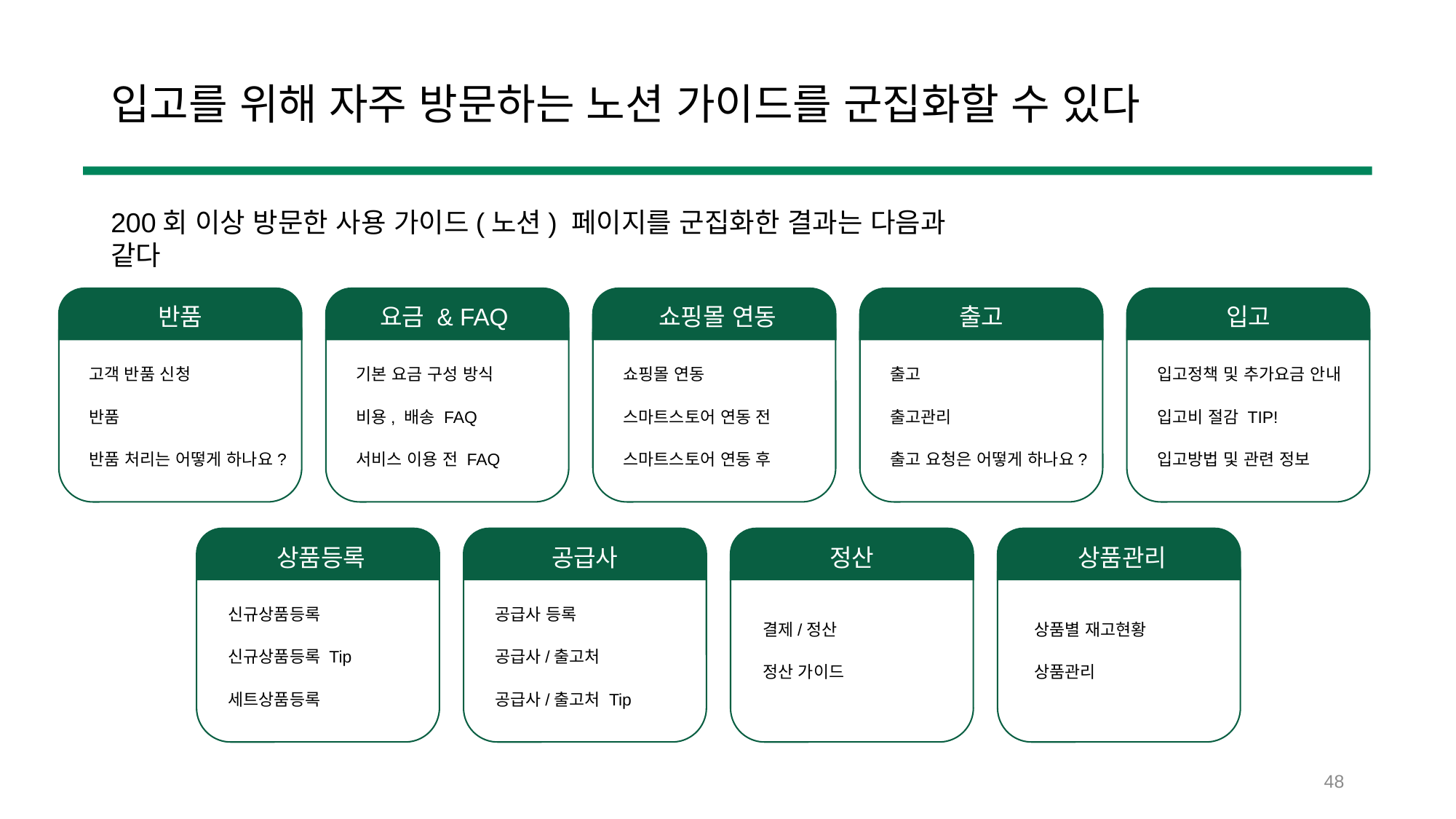

# 입고를 위해 자주 방문하는 노션 가이드를 군집화할 수 있다

200회 이상 방문한 사용 가이드(노션) 페이지를 군집화한 결과는 다음과 같다

반품
요금 & FAQ
쇼핑몰 연동
출고
입고
고객 반품 신청
기본 요금 구성 방식
쇼핑몰 연동
출고
입고정책 및 추가요금 안내
반품
비용, 배송 FAQ
스마트스토어 연동 전
출고관리
입고비 절감 TIP!
반품 처리는 어떻게 하나요?
서비스 이용 전 FAQ
스마트스토어 연동 후
출고 요청은 어떻게 하나요?
입고방법 및 관련 정보

상품등록
공급사
정산
상품관리
신규상품등록
공급사 등록
상품별 재고현황
결제/정산
신규상품등록 Tip
공급사/출고처
상품관리
정산 가이드
세트상품등록
공급사/출고처 Tip
48